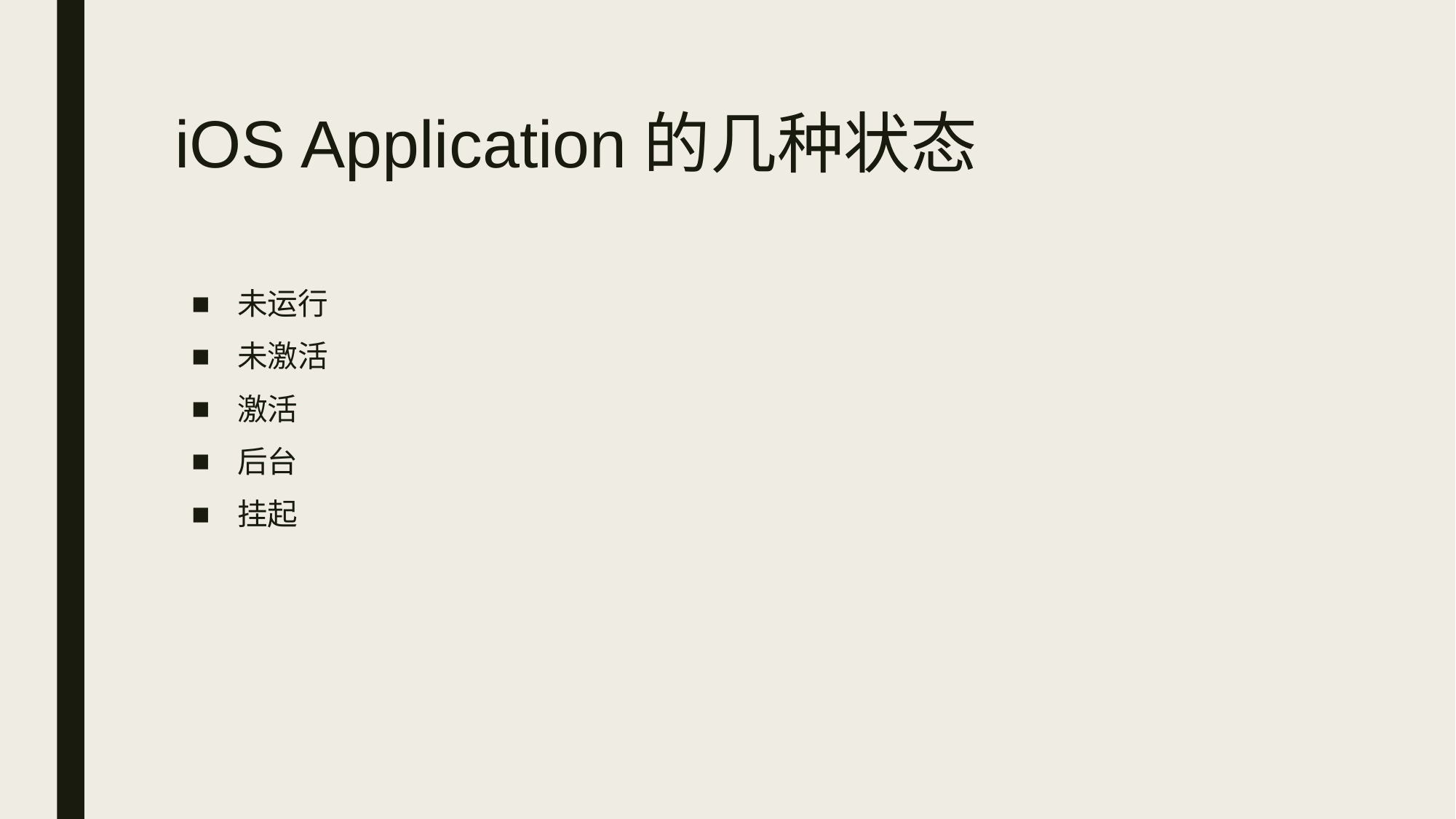

# iOS Application的几种状态
未运行
未激活
激活
后台
挂起